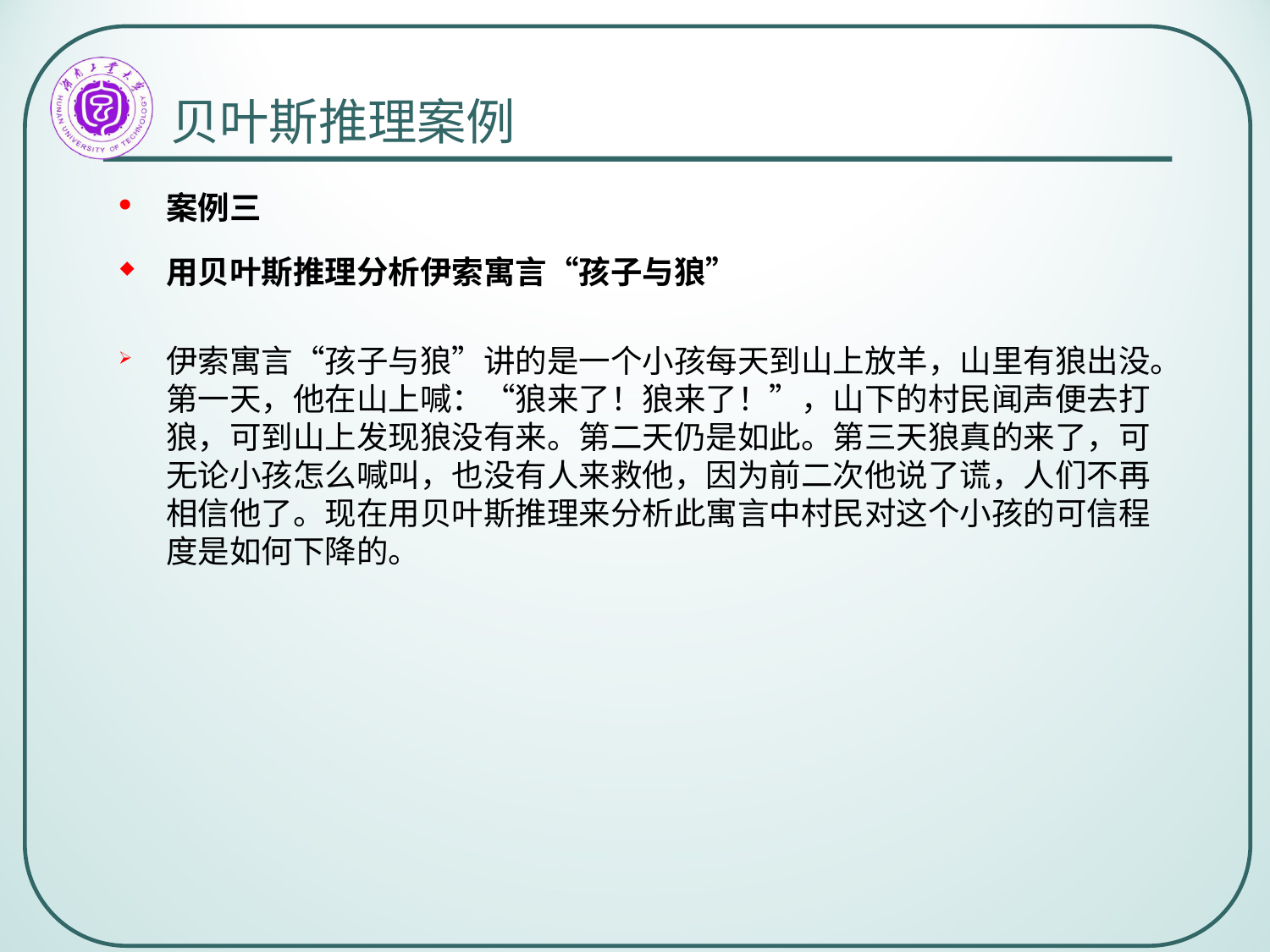

# 贝叶斯推理案例
案例三

用贝叶斯推理分析伊索寓言“孩子与狼”

伊索寓言“孩子与狼”讲的是一个小孩每天到山上放羊，山里有狼出没。第一天，他在山上喊：“狼来了！狼来了！”，山下的村民闻声便去打狼，可到山上发现狼没有来。第二天仍是如此。第三天狼真的来了，可无论小孩怎么喊叫，也没有人来救他，因为前二次他说了谎，人们不再相信他了。现在用贝叶斯推理来分析此寓言中村民对这个小孩的可信程度是如何下降的。